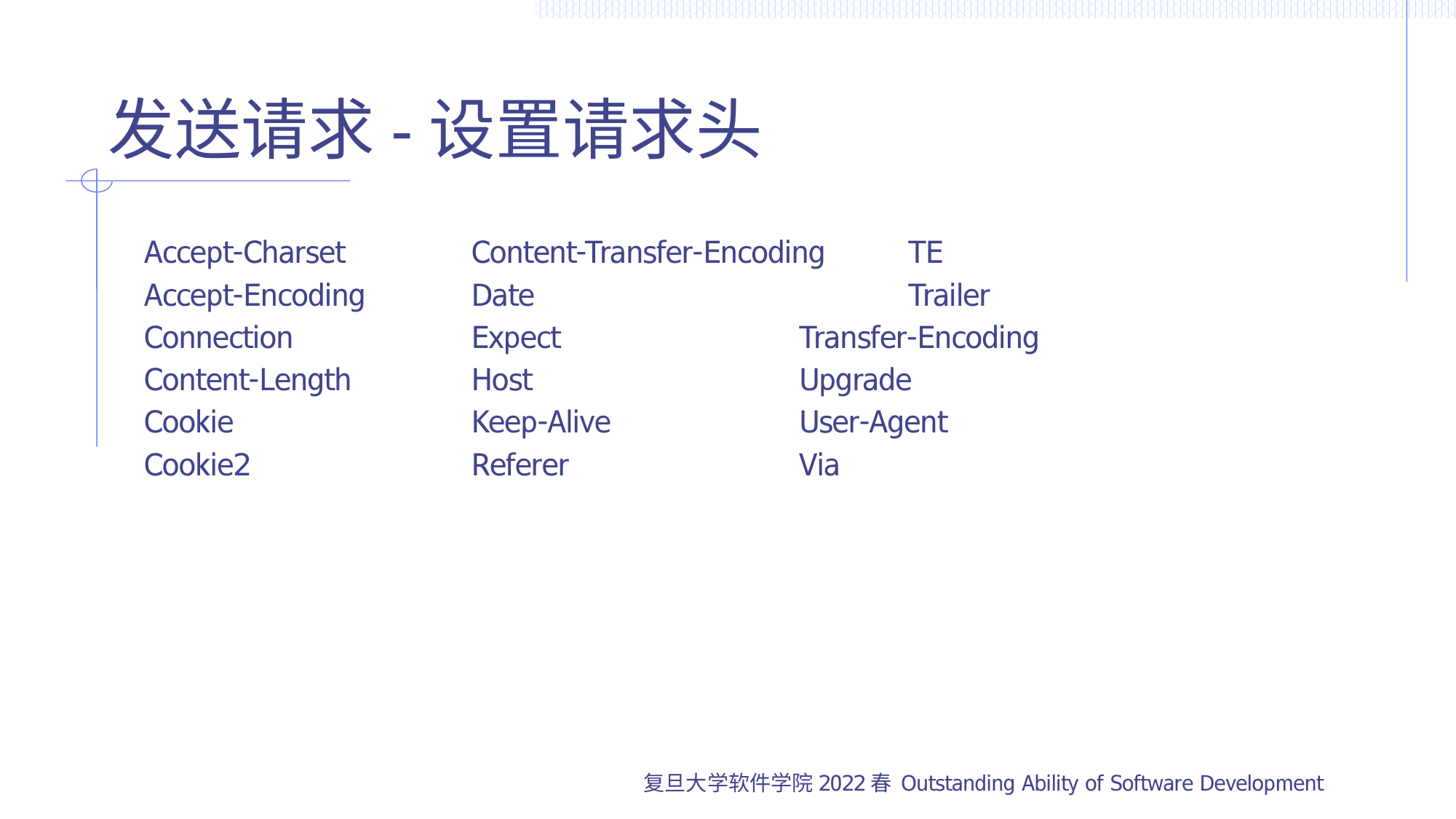

# 发送请求-设置请求头
Accept-Charset 		Content-Transfer-Encoding 	TE
Accept-Encoding 	Date 				Trailer
Connection 		Expect 			Transfer-Encoding
Content-Length 		Host 			Upgrade
Cookie 			Keep-Alive 		User-Agent
Cookie2 		Referer 			Via